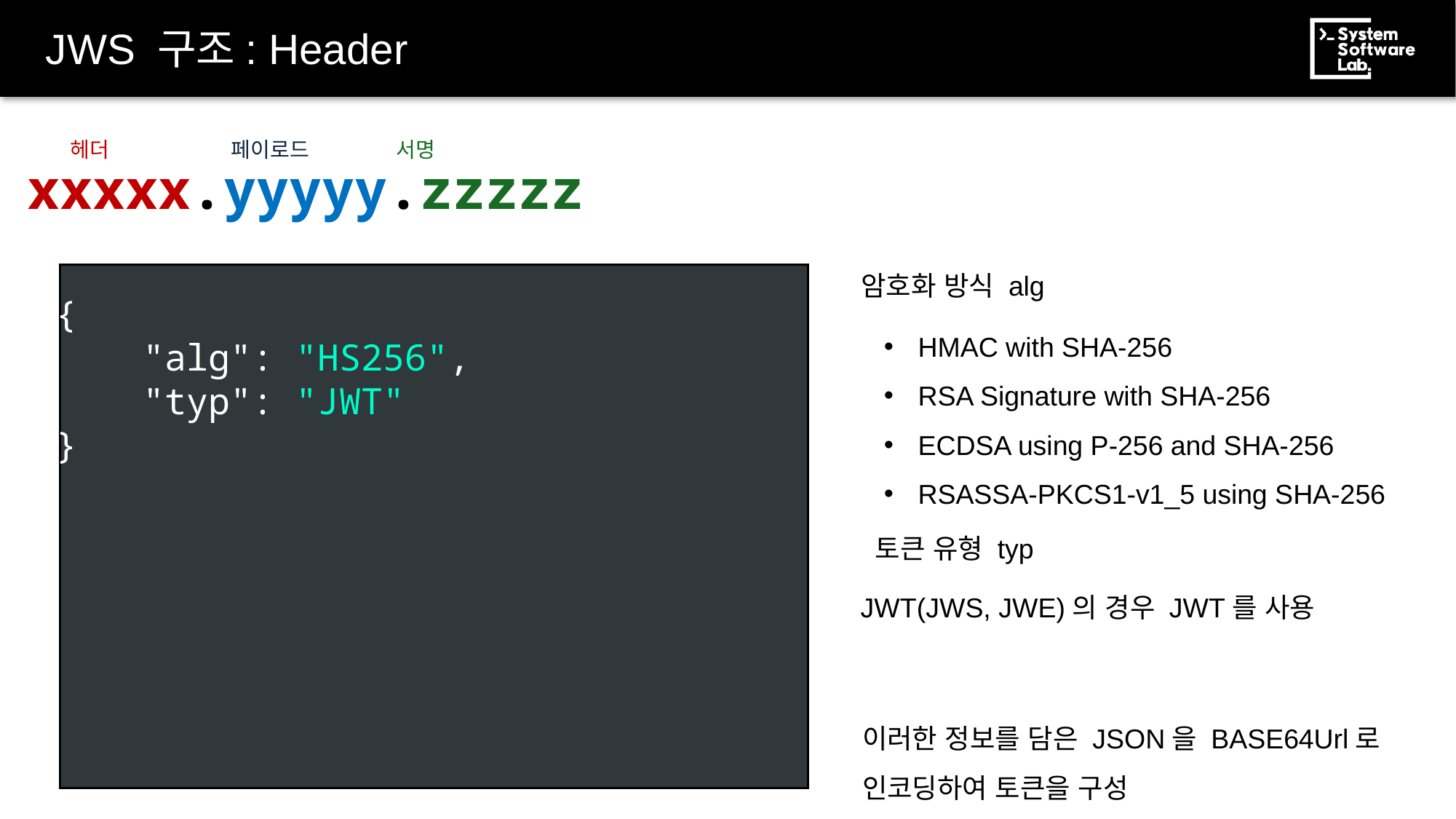

# JWS 구조: Header
서명
페이로드
헤더
xxxxx.yyyyy.zzzzz
암호화 방식 alg

{
    "alg": "HS256",
    "typ": "JWT"
}
HMAC with SHA-256
RSA Signature with SHA-256
ECDSA using P-256 and SHA-256
RSASSA-PKCS1-v1_5 using SHA-256
토큰 유형 typ
JWT(JWS, JWE)의 경우 JWT를 사용
이러한 정보를 담은 JSON을 BASE64Url로
인코딩하여 토큰을 구성